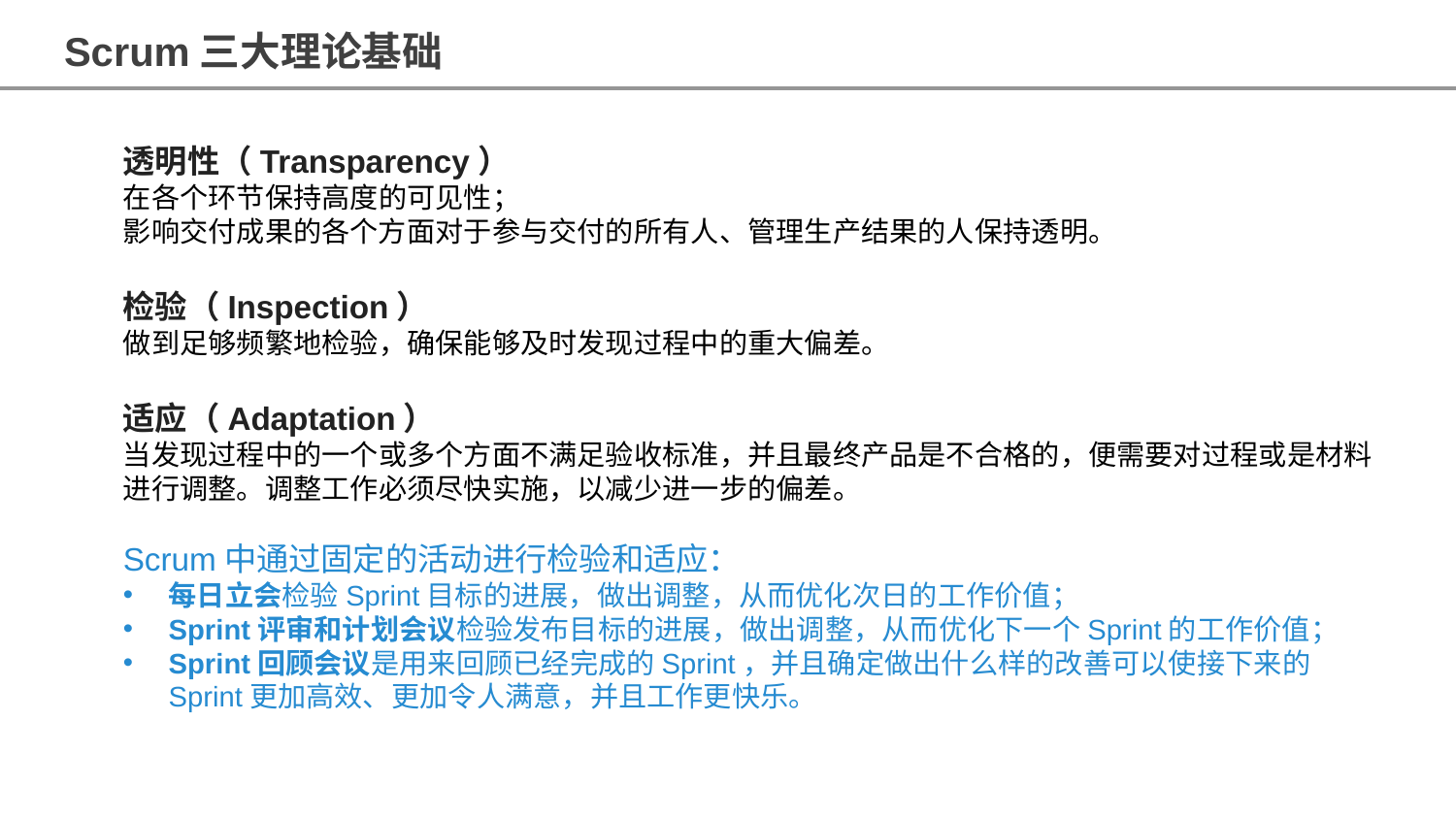

Scrum三大理论基础
透明性（Transparency）
在各个环节保持高度的可见性；
影响交付成果的各个方面对于参与交付的所有人、管理生产结果的人保持透明。

检验（Inspection）
做到足够频繁地检验，确保能够及时发现过程中的重大偏差。

适应（Adaptation）
当发现过程中的一个或多个方面不满足验收标准，并且最终产品是不合格的，便需要对过程或是材料进行调整。调整工作必须尽快实施，以减少进一步的偏差。

Scrum中通过固定的活动进行检验和适应：
每日立会检验Sprint目标的进展，做出调整，从而优化次日的工作价值；
Sprint评审和计划会议检验发布目标的进展，做出调整，从而优化下一个Sprint的工作价值；
Sprint回顾会议是用来回顾已经完成的Sprint，并且确定做出什么样的改善可以使接下来的Sprint更加高效、更加令人满意，并且工作更快乐。